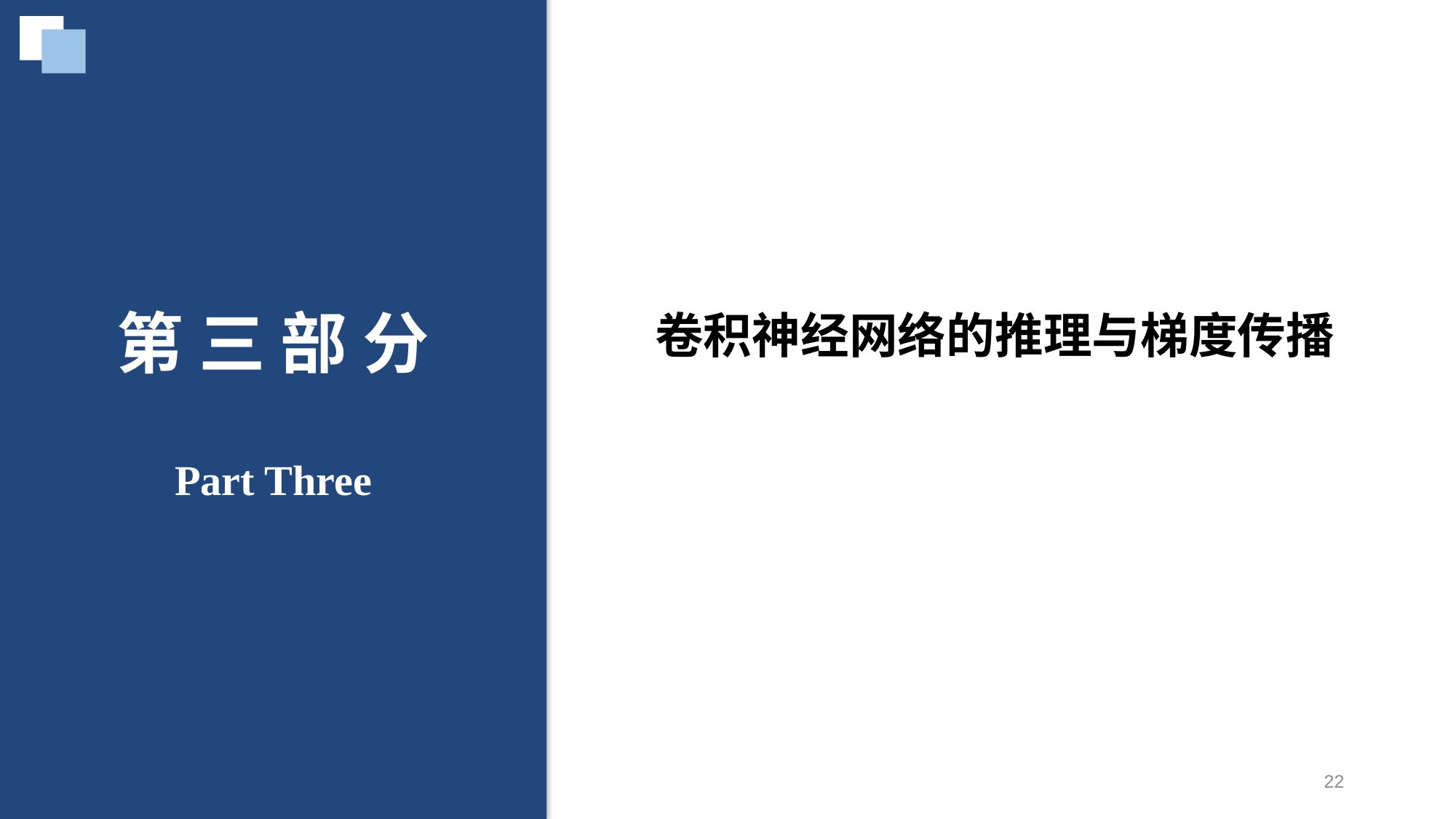

第 三 部 分

Part Three
卷积神经网络的推理与梯度传播
22